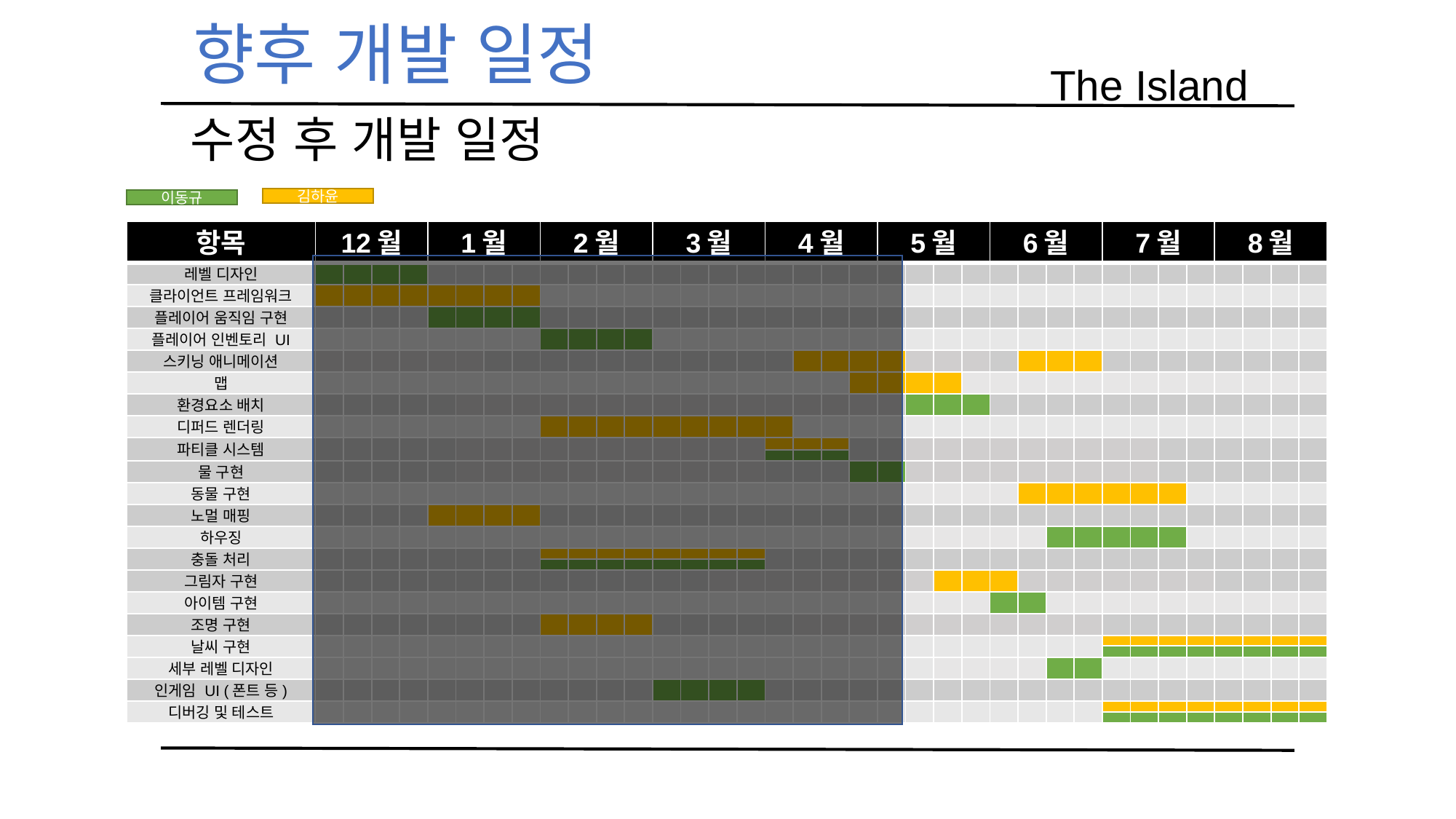

향후 개발 일정
The Island
수정 후 개발 일정
김하윤
이동규
| 항목 | 12월 |  |  |  | 1월 |  |  |  | 2월 |  |  |  | 3월 |  |  |  | 4월 |  |  |  | 5월 |  |  |  | 6월 |  |  |  | 7월 |  |  |  | 8월 |  |  |  |
| --- | --- | --- | --- | --- | --- | --- | --- | --- | --- | --- | --- | --- | --- | --- | --- | --- | --- | --- | --- | --- | --- | --- | --- | --- | --- | --- | --- | --- | --- | --- | --- | --- | --- | --- | --- | --- |
| 레벨 디자인 |  |  |  |  |  |  |  |  |  |  |  |  |  |  |  |  |  |  |  |  |  |  |  |  |  |  |  |  |  |  |  |  |  |  |  |  |
| 클라이언트 프레임워크 |  |  |  |  |  |  |  |  |  |  |  |  |  |  |  |  |  |  |  |  |  |  |  |  |  |  |  |  |  |  |  |  |  |  |  |  |
| 플레이어 움직임 구현 |  |  |  |  |  |  |  |  |  |  |  |  |  |  |  |  |  |  |  |  |  |  |  |  |  |  |  |  |  |  |  |  |  |  |  |  |
| 플레이어 인벤토리 UI |  |  |  |  |  |  |  |  |  |  |  |  |  |  |  |  |  |  |  |  |  |  |  |  |  |  |  |  |  |  |  |  |  |  |  |  |
| 스키닝 애니메이션 |  |  |  |  |  |  |  |  |  |  |  |  |  |  |  |  |  |  |  |  |  |  |  |  |  |  |  |  |  |  |  |  |  |  |  |  |
| 맵 |  |  |  |  |  |  |  |  |  |  |  |  |  |  |  |  |  |  |  |  |  |  |  |  |  |  |  |  |  |  |  |  |  |  |  |  |
| 환경요소 배치 |  |  |  |  |  |  |  |  |  |  |  |  |  |  |  |  |  |  |  |  |  |  |  |  |  |  |  |  |  |  |  |  |  |  |  |  |
| 디퍼드 렌더링 |  |  |  |  |  |  |  |  |  |  |  |  |  |  |  |  |  |  |  |  |  |  |  |  |  |  |  |  |  |  |  |  |  |  |  |  |
| 파티클 시스템 |  |  |  |  |  |  |  |  |  |  |  |  |  |  |  |  |  |  |  |  |  |  |  |  |  |  |  |  |  |  |  |  |  |  |  |  |
|  |  |  |  |  |  |  |  |  |  |  |  |  |  |  |  |  |  |  |  |  |  |  |  |  |  |  |  |  |  |  |  |  |  |  |  |  |
| 물 구현 |  |  |  |  |  |  |  |  |  |  |  |  |  |  |  |  |  |  |  |  |  |  |  |  |  |  |  |  |  |  |  |  |  |  |  |  |
| 동물 구현 |  |  |  |  |  |  |  |  |  |  |  |  |  |  |  |  |  |  |  |  |  |  |  |  |  |  |  |  |  |  |  |  |  |  |  |  |
| 노멀 매핑 |  |  |  |  |  |  |  |  |  |  |  |  |  |  |  |  |  |  |  |  |  |  |  |  |  |  |  |  |  |  |  |  |  |  |  |  |
| 하우징 |  |  |  |  |  |  |  |  |  |  |  |  |  |  |  |  |  |  |  |  |  |  |  |  |  |  |  |  |  |  |  |  |  |  |  |  |
| 충돌 처리 |  |  |  |  |  |  |  |  |  |  |  |  |  |  |  |  |  |  |  |  |  |  |  |  |  |  |  |  |  |  |  |  |  |  |  |  |
|  |  |  |  |  |  |  |  |  |  |  |  |  |  |  |  |  |  |  |  |  |  |  |  |  |  |  |  |  |  |  |  |  |  |  |  |  |
| 그림자 구현 |  |  |  |  |  |  |  |  |  |  |  |  |  |  |  |  |  |  |  |  |  |  |  |  |  |  |  |  |  |  |  |  |  |  |  |  |
| 아이템 구현 |  |  |  |  |  |  |  |  |  |  |  |  |  |  |  |  |  |  |  |  |  |  |  |  |  |  |  |  |  |  |  |  |  |  |  |  |
| 조명 구현 |  |  |  |  |  |  |  |  |  |  |  |  |  |  |  |  |  |  |  |  |  |  |  |  |  |  |  |  |  |  |  |  |  |  |  |  |
| 날씨 구현 |  |  |  |  |  |  |  |  |  |  |  |  |  |  |  |  |  |  |  |  |  |  |  |  |  |  |  |  |  |  |  |  |  |  |  |  |
|  |  |  |  |  |  |  |  |  |  |  |  |  |  |  |  |  |  |  |  |  |  |  |  |  |  |  |  |  |  |  |  |  |  |  |  |  |
| 세부 레벨 디자인 |  |  |  |  |  |  |  |  |  |  |  |  |  |  |  |  |  |  |  |  |  |  |  |  |  |  |  |  |  |  |  |  |  |  |  |  |
| 인게임 UI (폰트 등) |  |  |  |  |  |  |  |  |  |  |  |  |  |  |  |  |  |  |  |  |  |  |  |  |  |  |  |  |  |  |  |  |  |  |  |  |
| 디버깅 및 테스트 |  |  |  |  |  |  |  |  |  |  |  |  |  |  |  |  |  |  |  |  |  |  |  |  |  |  |  |  |  |  |  |  |  |  |  |  |
|  |  |  |  |  |  |  |  |  |  |  |  |  |  |  |  |  |  |  |  |  |  |  |  |  |  |  |  |  |  |  |  |  |  |  |  |  |